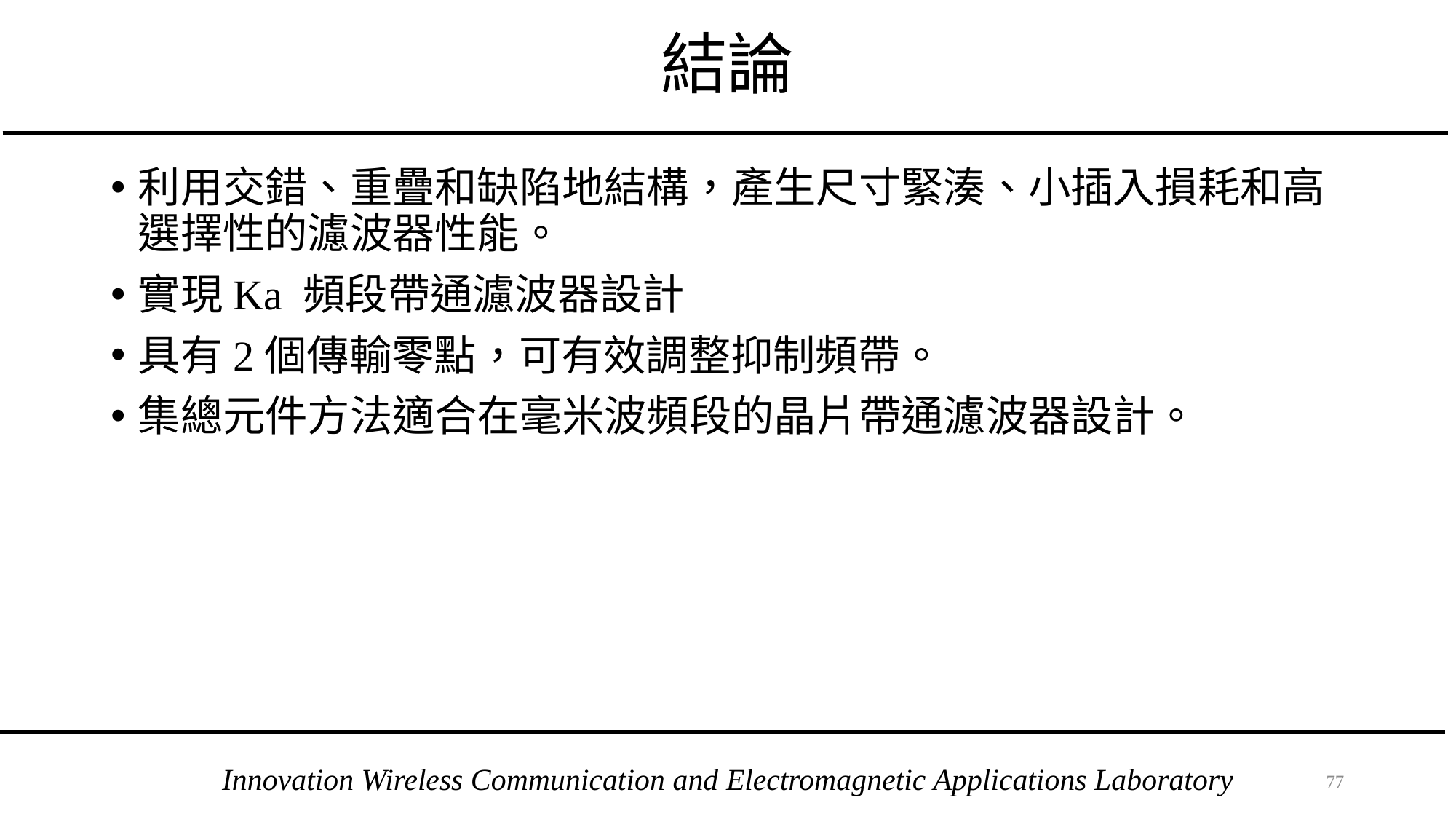

# 結論
利用交錯、重疊和缺陷地結構，產生尺寸緊湊、小插入損耗和高選擇性的濾波器性能。
實現Ka 頻段帶通濾波器設計
具有2個傳輸零點，可有效調整抑制頻帶。
集總元件方法適合在毫米波頻段的晶片帶通濾波器設計。

77